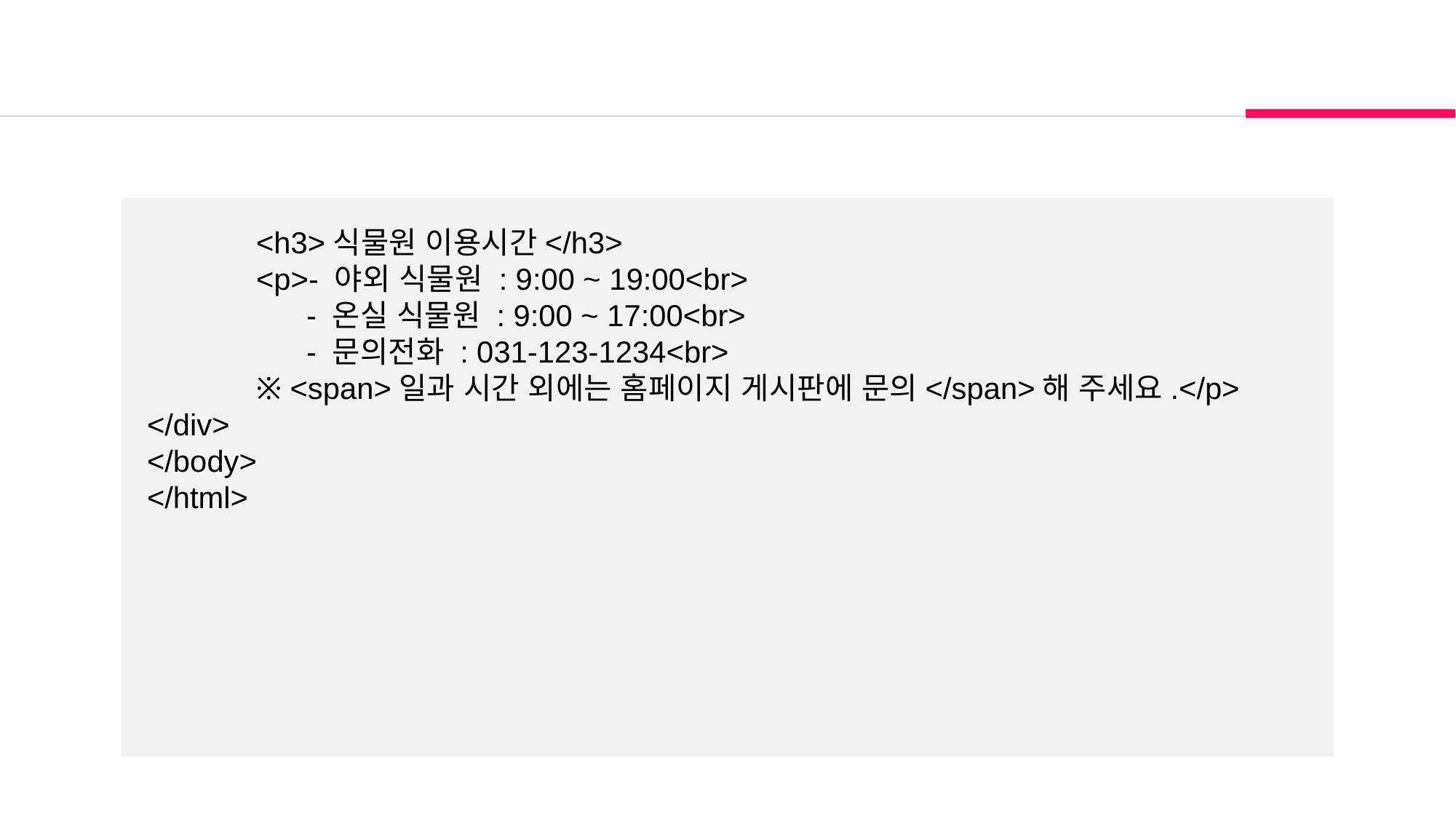

<h3>식물원 이용시간</h3>
	<p>- 야외 식물원 : 9:00 ~ 19:00<br>
	      - 온실 식물원 : 9:00 ~ 17:00<br>
	      - 문의전화 : 031-123-1234<br>
	※ <span>일과 시간 외에는 홈페이지 게시판에 문의</span>해 주세요.</p>
</div>
</body>
</html>